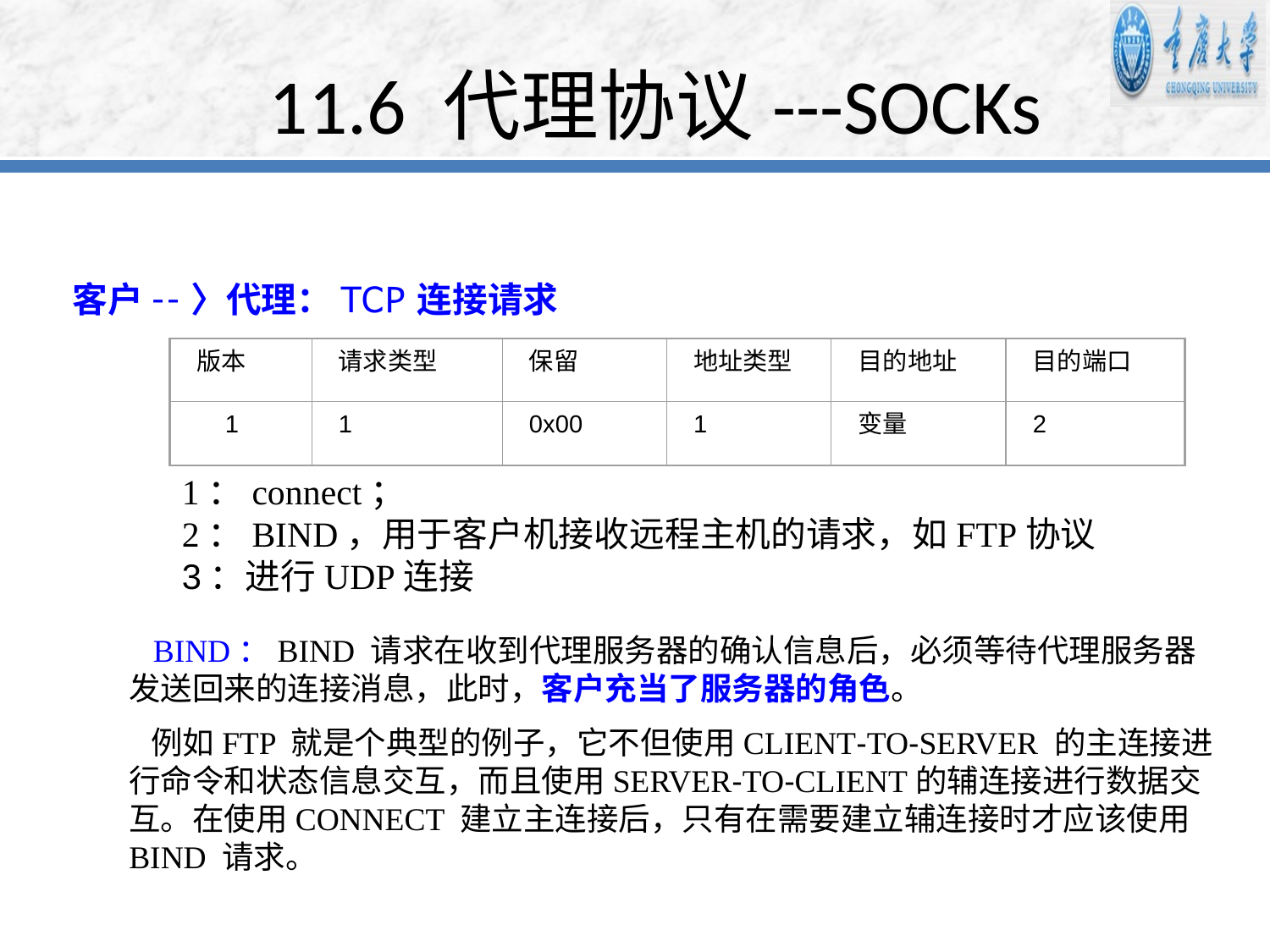

# 11.6 代理协议---SOCKs
客户--〉代理：TCP连接请求

版本

请求类型

保留

地址类型

目的地址

目的端口

    1

1

0x00

1

变量

2

1：connect；
2：BIND，用于客户机接收远程主机的请求，如FTP协议
3：进行UDP连接
   BIND：BIND 请求在收到代理服务器的确认信息后，必须等待代理服务器发送回来的连接消息，此时，客户充当了服务器的角色。
  例如FTP 就是个典型的例子，它不但使用CLIENT-TO-SERVER 的主连接进行命令和状态信息交互，而且使用SERVER-TO-CLIENT的辅连接进行数据交互。在使用CONNECT 建立主连接后，只有在需要建立辅连接时才应该使用BIND 请求。